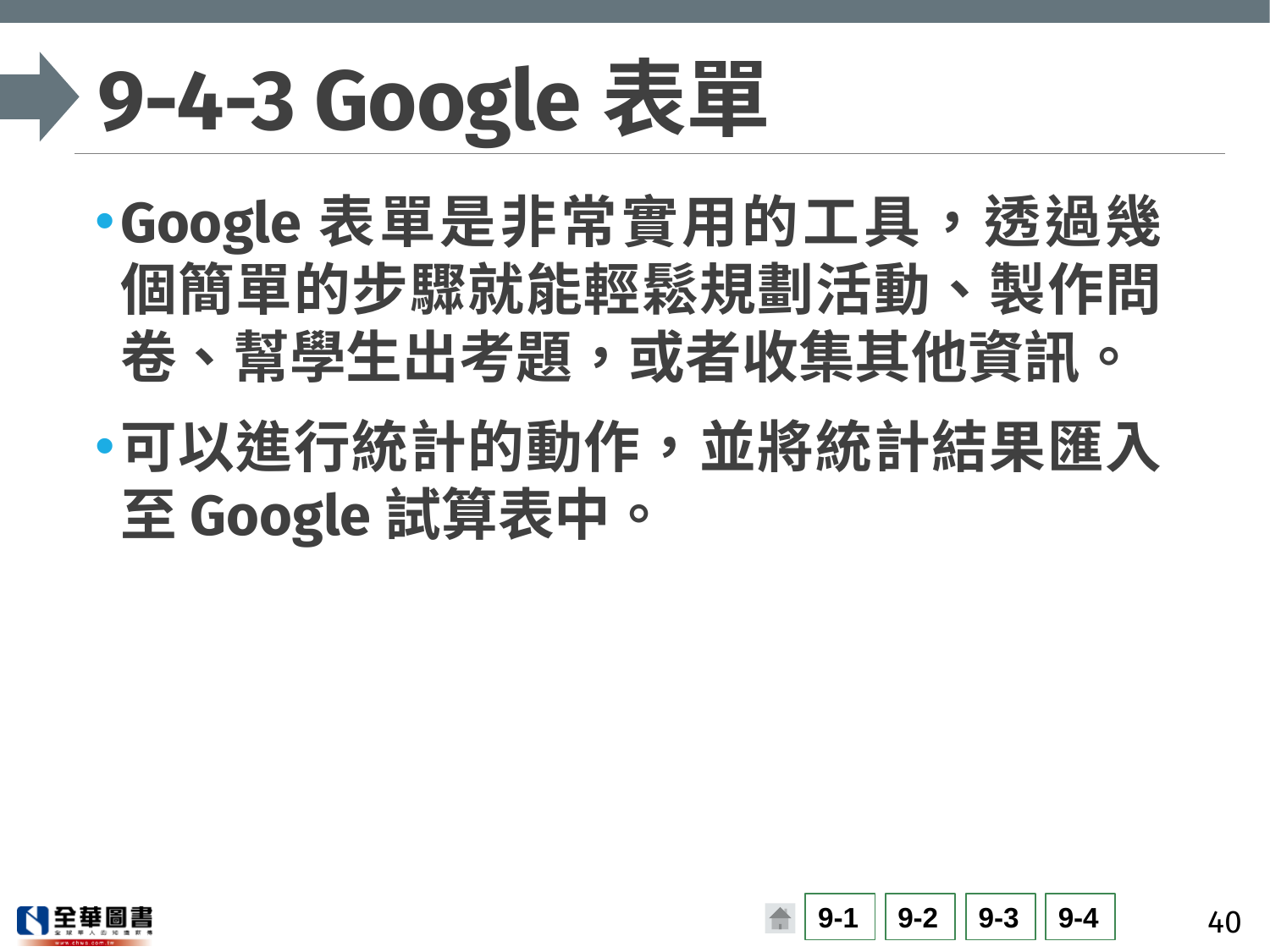

# 9-4-3 Google表單
Google表單是非常實用的工具，透過幾個簡單的步驟就能輕鬆規劃活動、製作問卷、幫學生出考題，或者收集其他資訊。
可以進行統計的動作，並將統計結果匯入至Google試算表中。
40